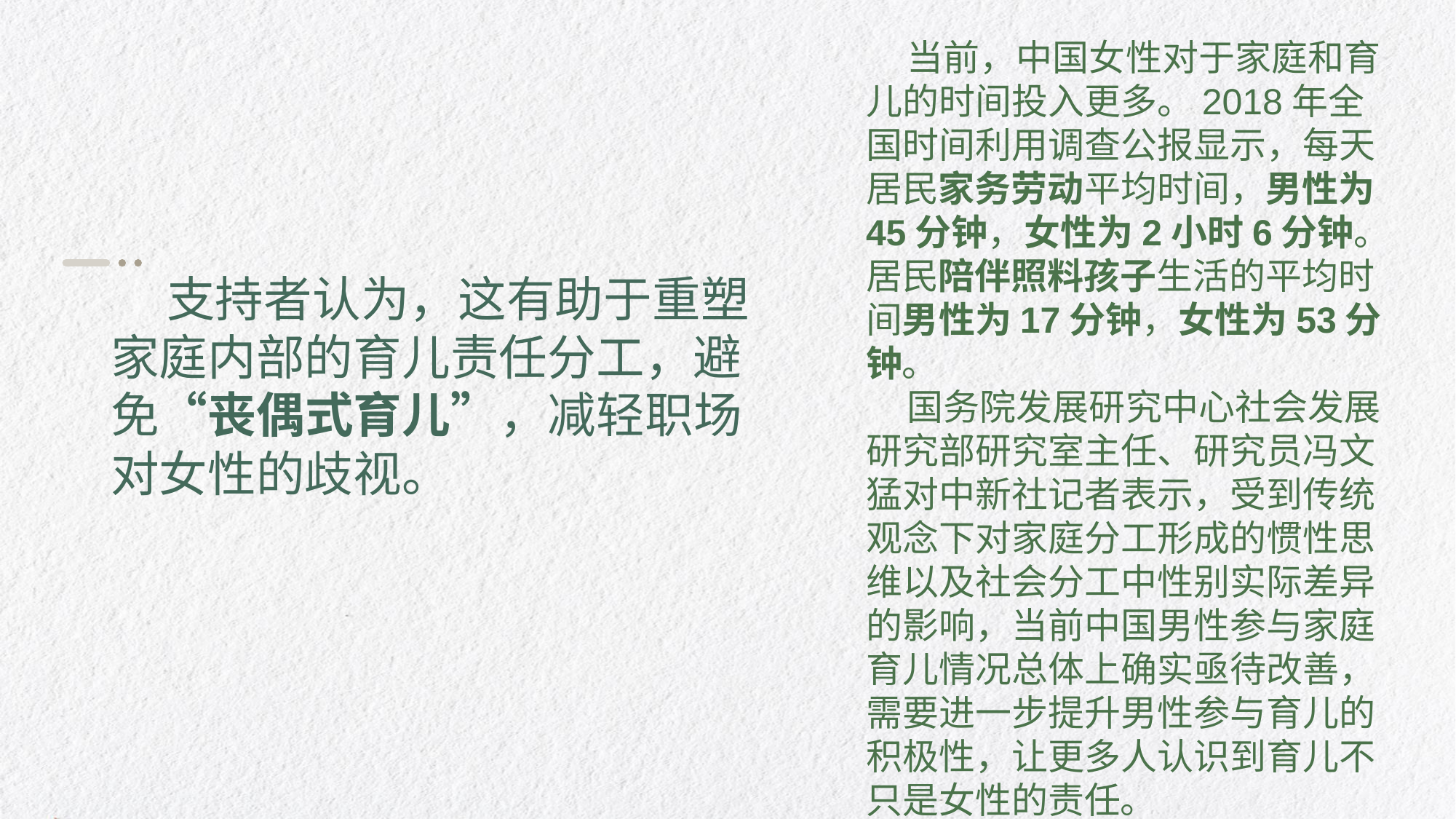

当前，中国女性对于家庭和育儿的时间投入更多。2018年全国时间利用调查公报显示，每天居民家务劳动平均时间，男性为45分钟，女性为2小时6分钟。居民陪伴照料孩子生活的平均时间男性为17分钟，女性为53分钟。
    国务院发展研究中心社会发展研究部研究室主任、研究员冯文猛对中新社记者表示，受到传统观念下对家庭分工形成的惯性思维以及社会分工中性别实际差异的影响，当前中国男性参与家庭育儿情况总体上确实亟待改善，需要进一步提升男性参与育儿的积极性，让更多人认识到育儿不只是女性的责任。
e7d195523061f1c0c2b73831c94a3edc981f60e396d3e182073EE1468018468A7F192AE5E5CD515B6C3125F8AF6E4EE646174E8CF0B46FD19828DCE8CDA3B3A044A74F0E769C5FA8CB87AB6FC303C8BA3785FAC64AF5424764E128FECAE4CC72932BB65C8C121A0F41C1707D94688ED66335DC6AE12288BF2055523C0C26863D2CD4AC454A29EEC183CEF0375334B579
    支持者认为，这有助于重塑家庭内部的育儿责任分工，避免“丧偶式育儿”，减轻职场对女性的歧视。